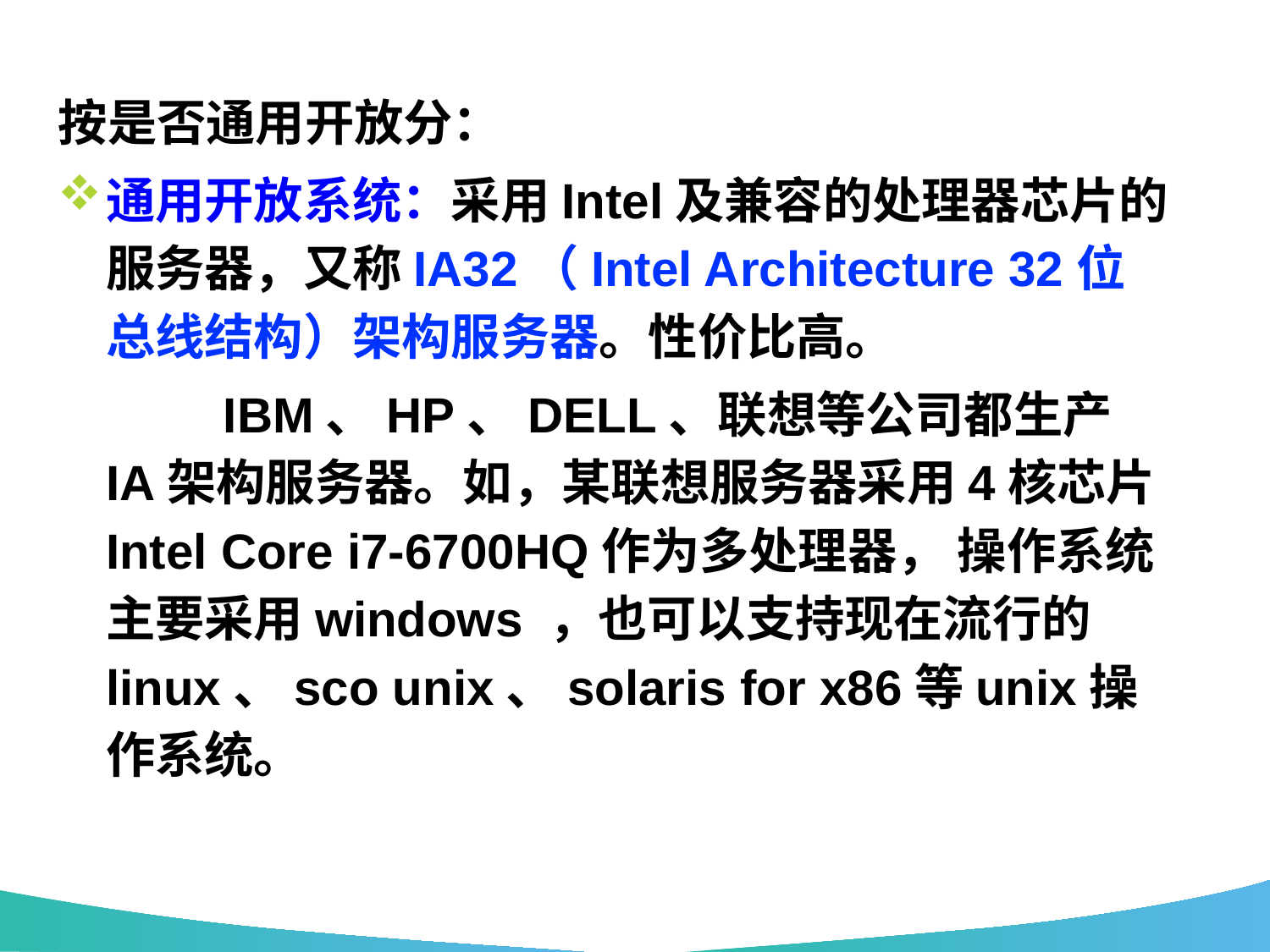

按是否通用开放分：
通用开放系统：采用Intel及兼容的处理器芯片的服务器，又称IA32（Intel Architecture 32位总线结构）架构服务器。性价比高。
            IBM、HP、DELL、联想等公司都生产IA架构服务器。如，某联想服务器采用4核芯片Intel Core i7-6700HQ作为多处理器， 操作系统主要采用windows ，也可以支持现在流行的linux、sco unix、solaris for x86等unix操作系统。